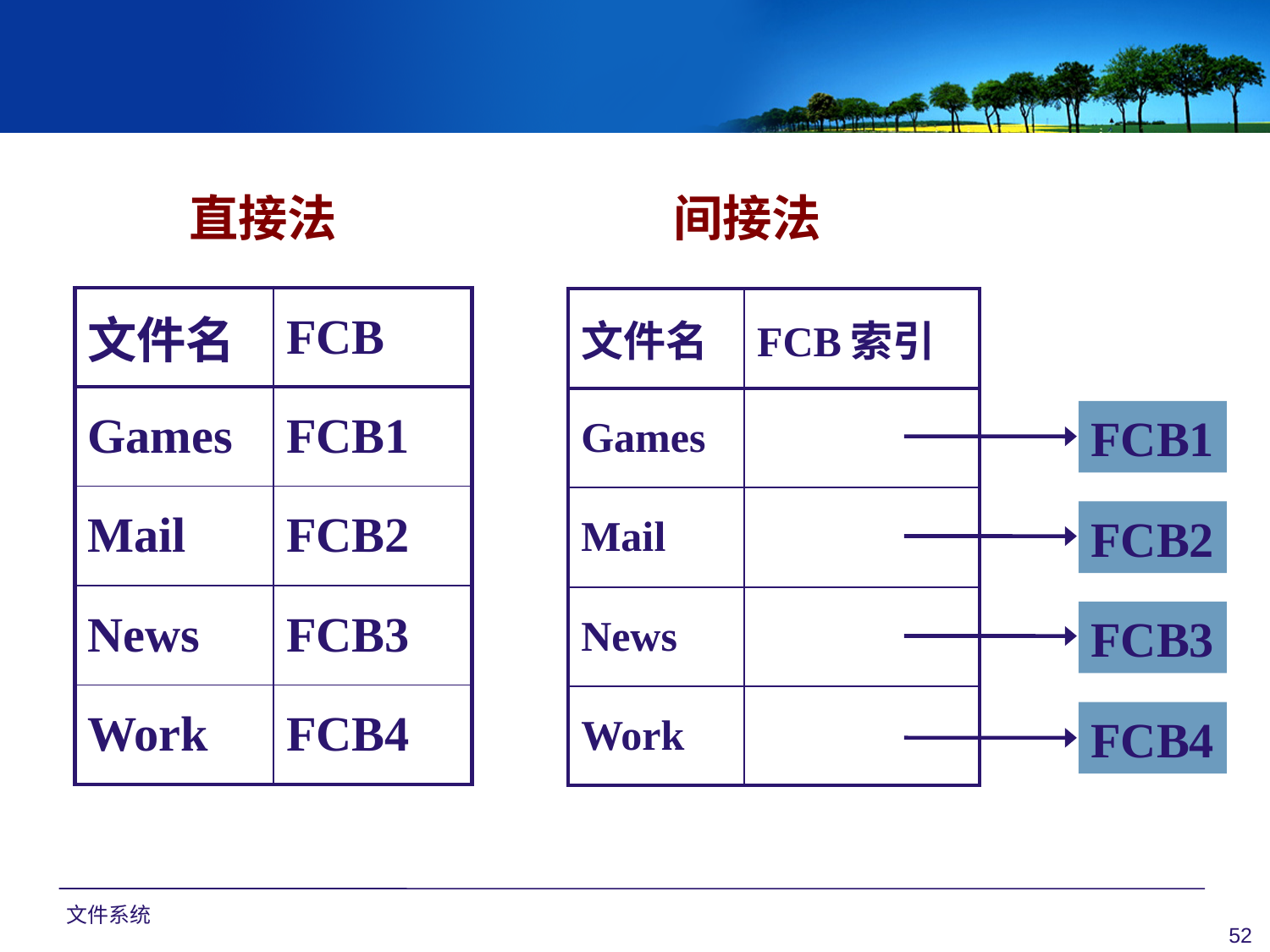

直接法
间接法
| 文件名 | FCB |
| --- | --- |
| Games | FCB1 |
| Mail | FCB2 |
| News | FCB3 |
| Work | FCB4 |
| 文件名 | FCB索引 |
| --- | --- |
| Games |  |
| Mail |  |
| News |  |
| Work |  |
FCB1

FCB2

FCB3

FCB4

文件系统
52